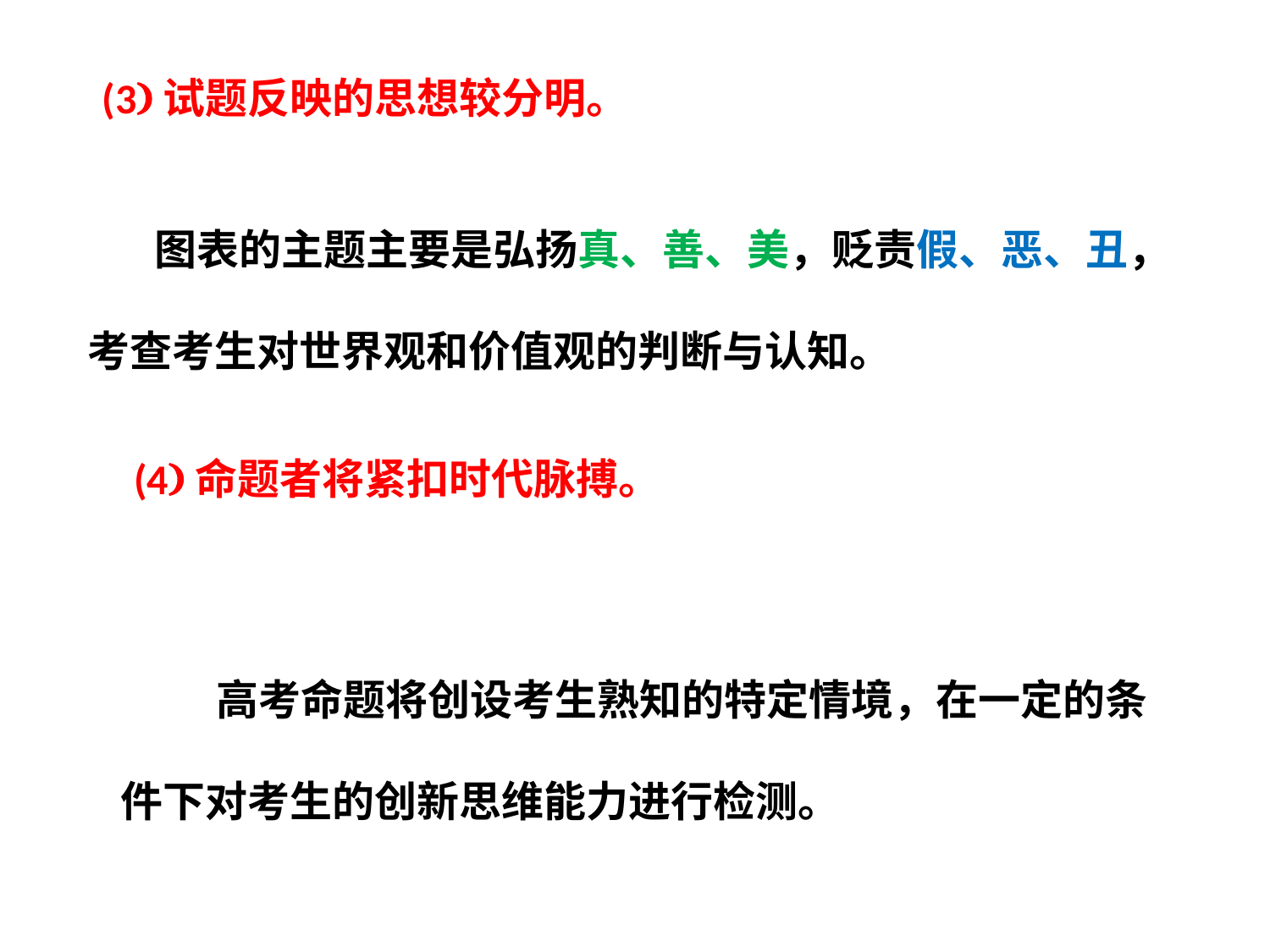

(3)试题反映的思想较分明。
      图表的主题主要是弘扬真、善、美，贬责假、恶、丑，
考查考生对世界观和价值观的判断与认知。
(4)命题者将紧扣时代脉搏。
         高考命题将创设考生熟知的特定情境，在一定的条件下对考生的创新思维能力进行检测。